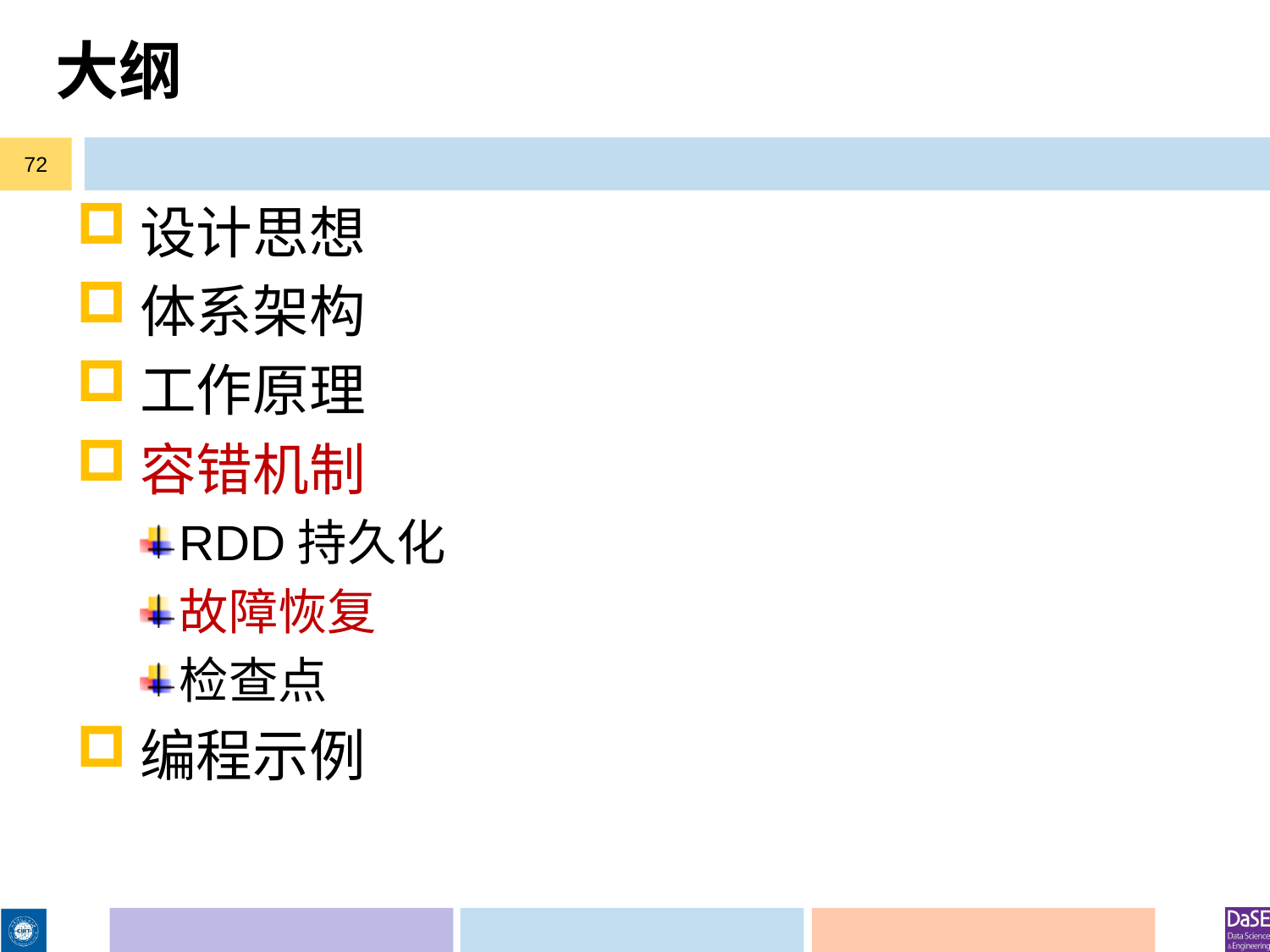

# 大纲
72
设计思想
体系架构
工作原理
容错机制
RDD持久化
故障恢复
检查点
编程示例